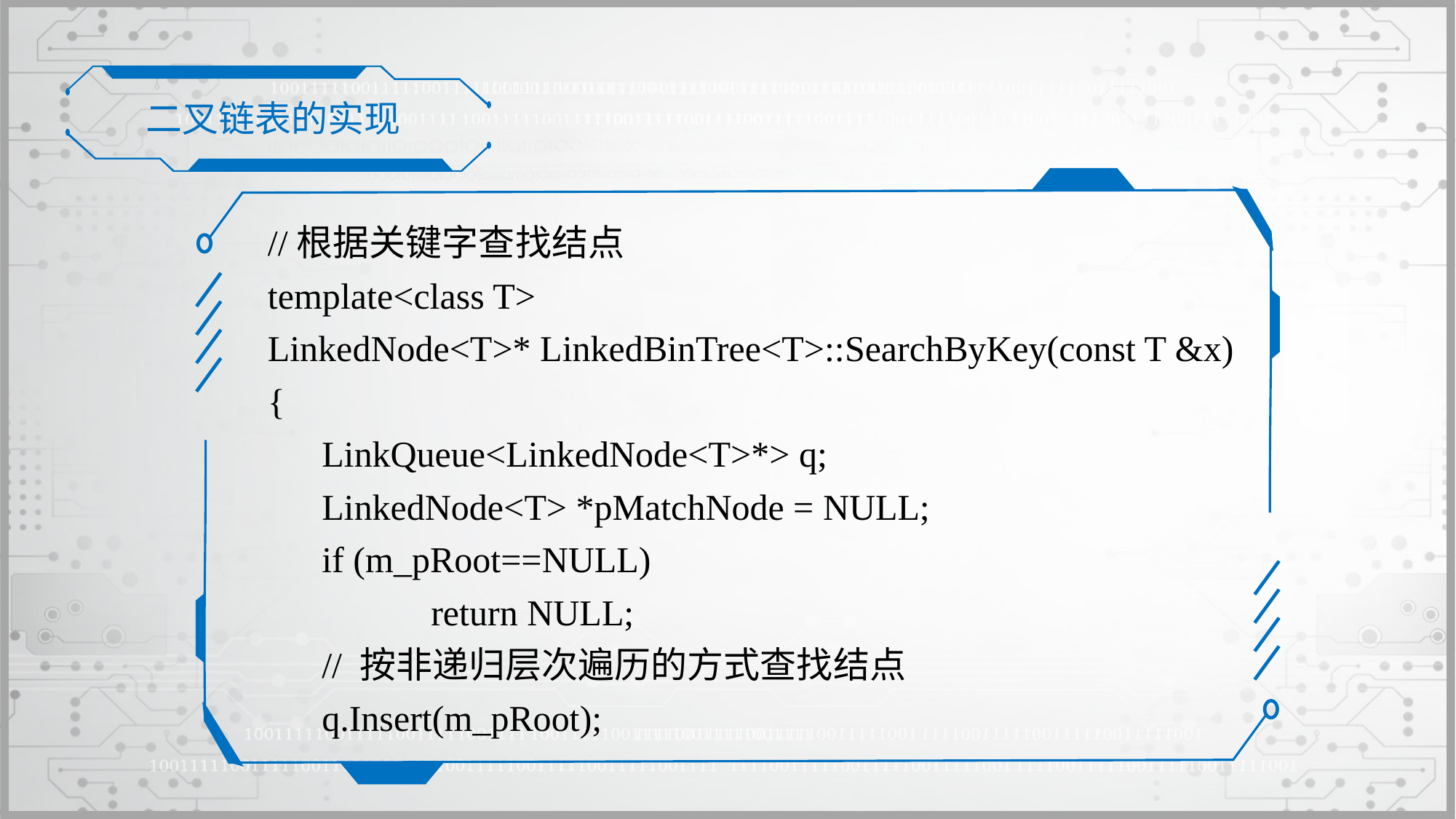

二叉链表的实现

//根据关键字查找结点
template<class T>
LinkedNode<T>* LinkedBinTree<T>::SearchByKey(const T &x)
{
	LinkQueue<LinkedNode<T>*> q;
	LinkedNode<T> *pMatchNode = NULL;
	if (m_pRoot==NULL)
		return NULL;
	// 按非递归层次遍历的方式查找结点
	q.Insert(m_pRoot);